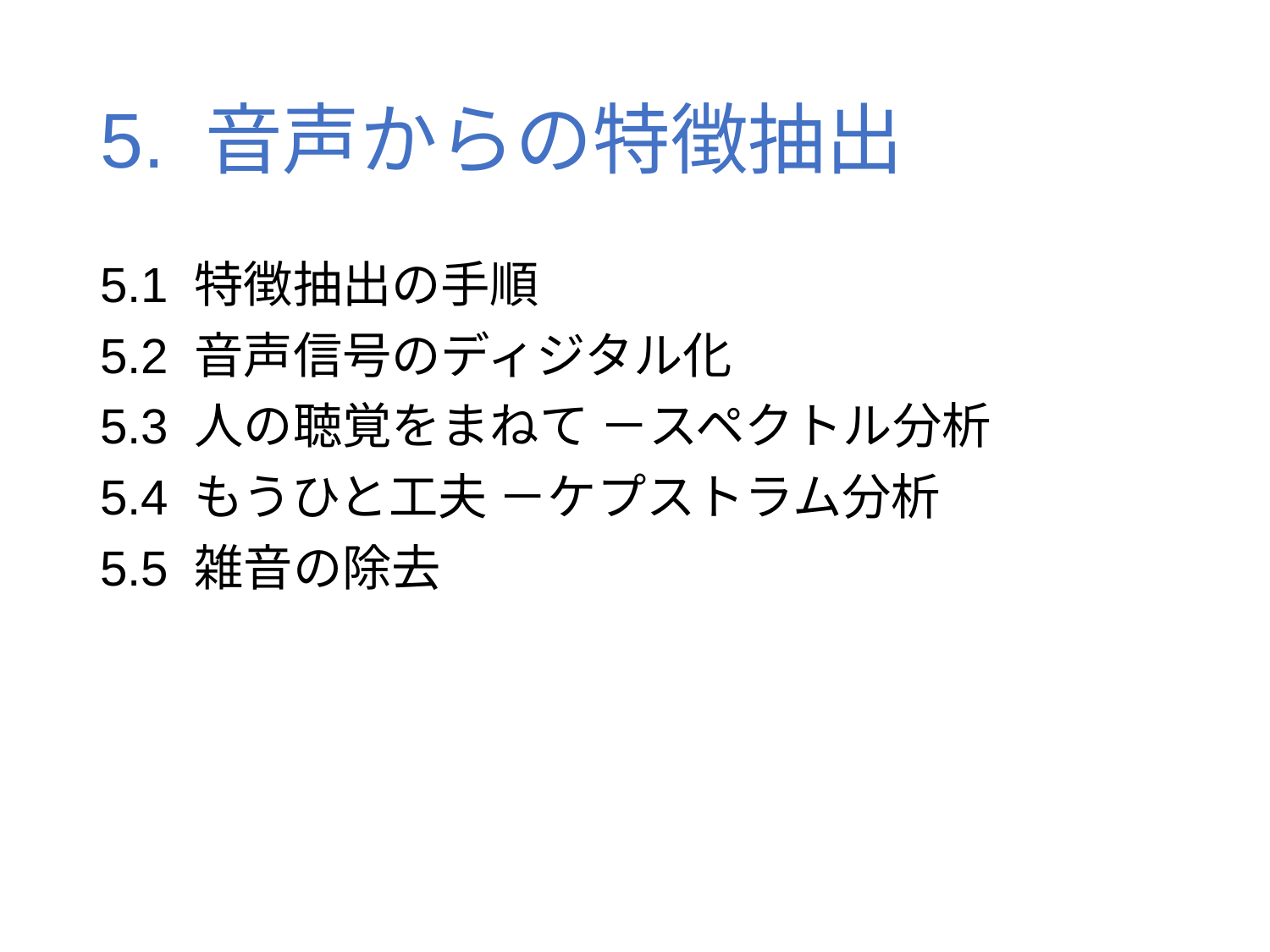

# 5. 音声からの特徴抽出
5.1 特徴抽出の手順
5.2 音声信号のディジタル化
5.3 人の聴覚をまねて －スペクトル分析
5.4 もうひと工夫 －ケプストラム分析
5.5 雑音の除去